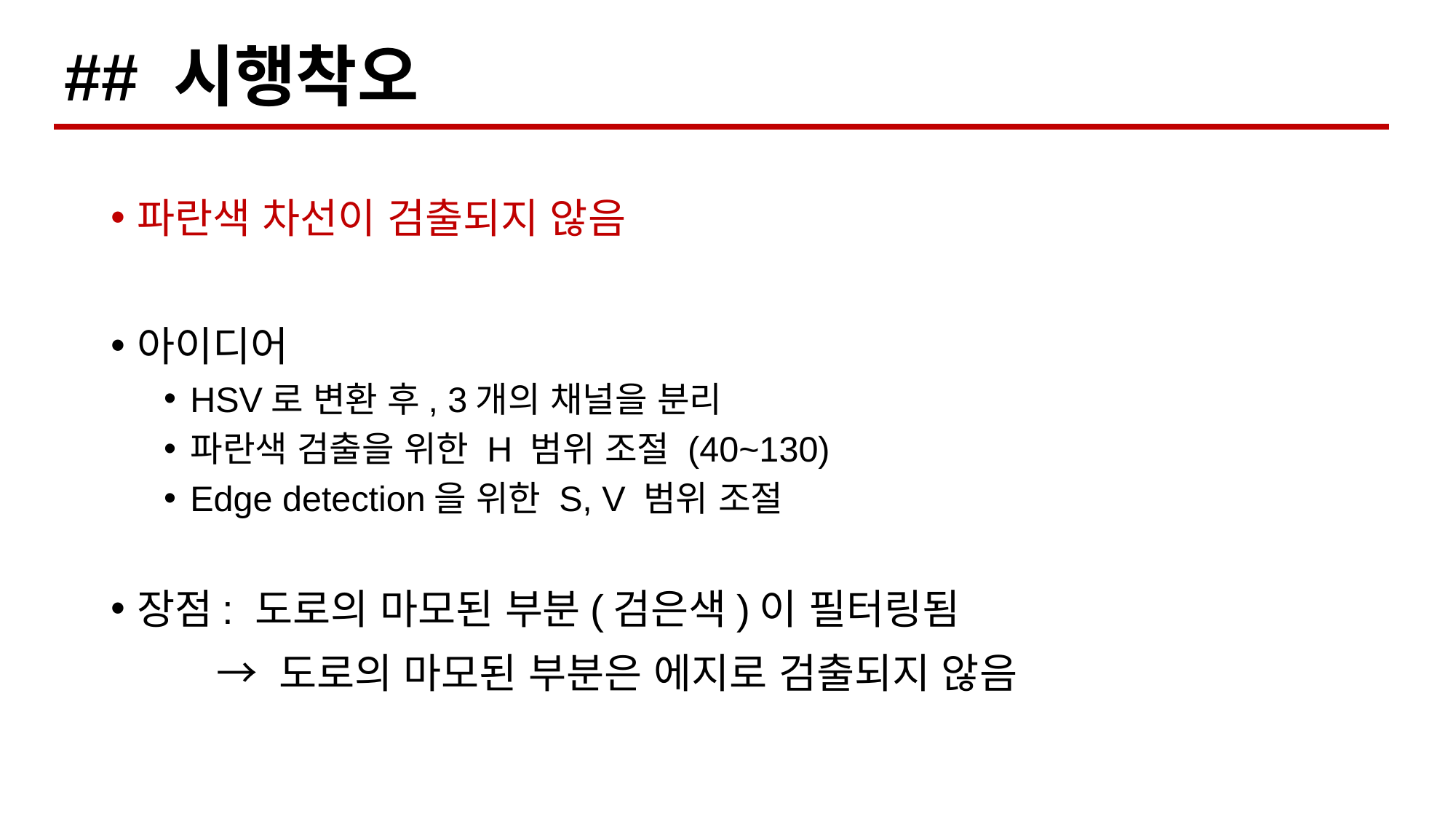

## 시행착오
파란색 차선이 검출되지 않음

아이디어
HSV로 변환 후, 3개의 채널을 분리
파란색 검출을 위한 H 범위 조절 (40~130)
Edge detection을 위한 S, V 범위 조절

장점: 도로의 마모된 부분(검은색)이 필터링됨
	→ 도로의 마모된 부분은 에지로 검출되지 않음